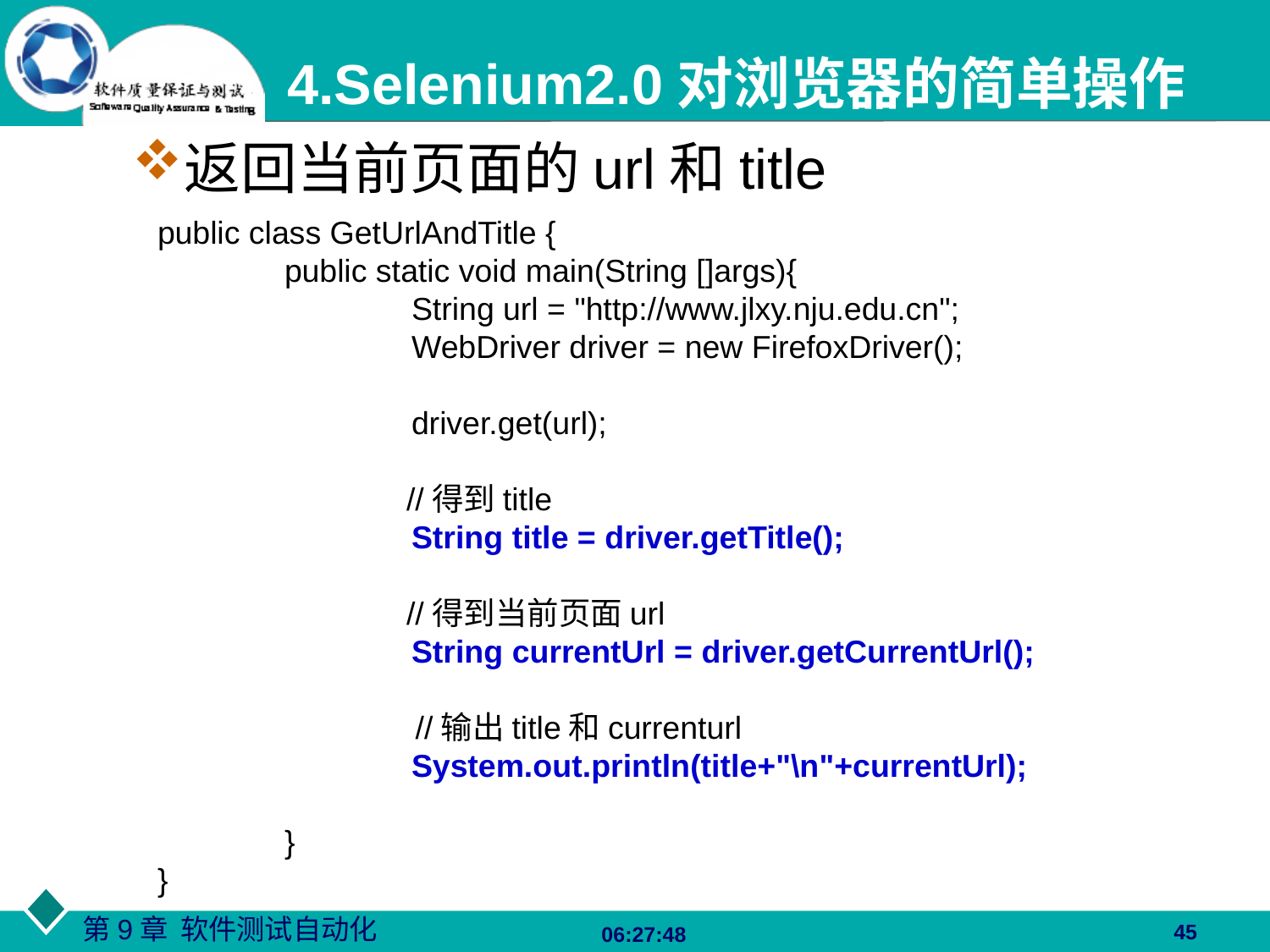

4.Selenium2.0对浏览器的简单操作
返回当前页面的url和title
public class GetUrlAndTitle {
	public static void main(String []args){
		String url = "http://www.jlxy.nju.edu.cn";
		WebDriver driver = new FirefoxDriver();

		driver.get(url);

                            //得到title
		String title = driver.getTitle();

                            //得到当前页面url
		String currentUrl = driver.getCurrentUrl();

                             //输出title和currenturl
		System.out.println(title+"\n"+currentUrl);

	}
}
45
06:27:48